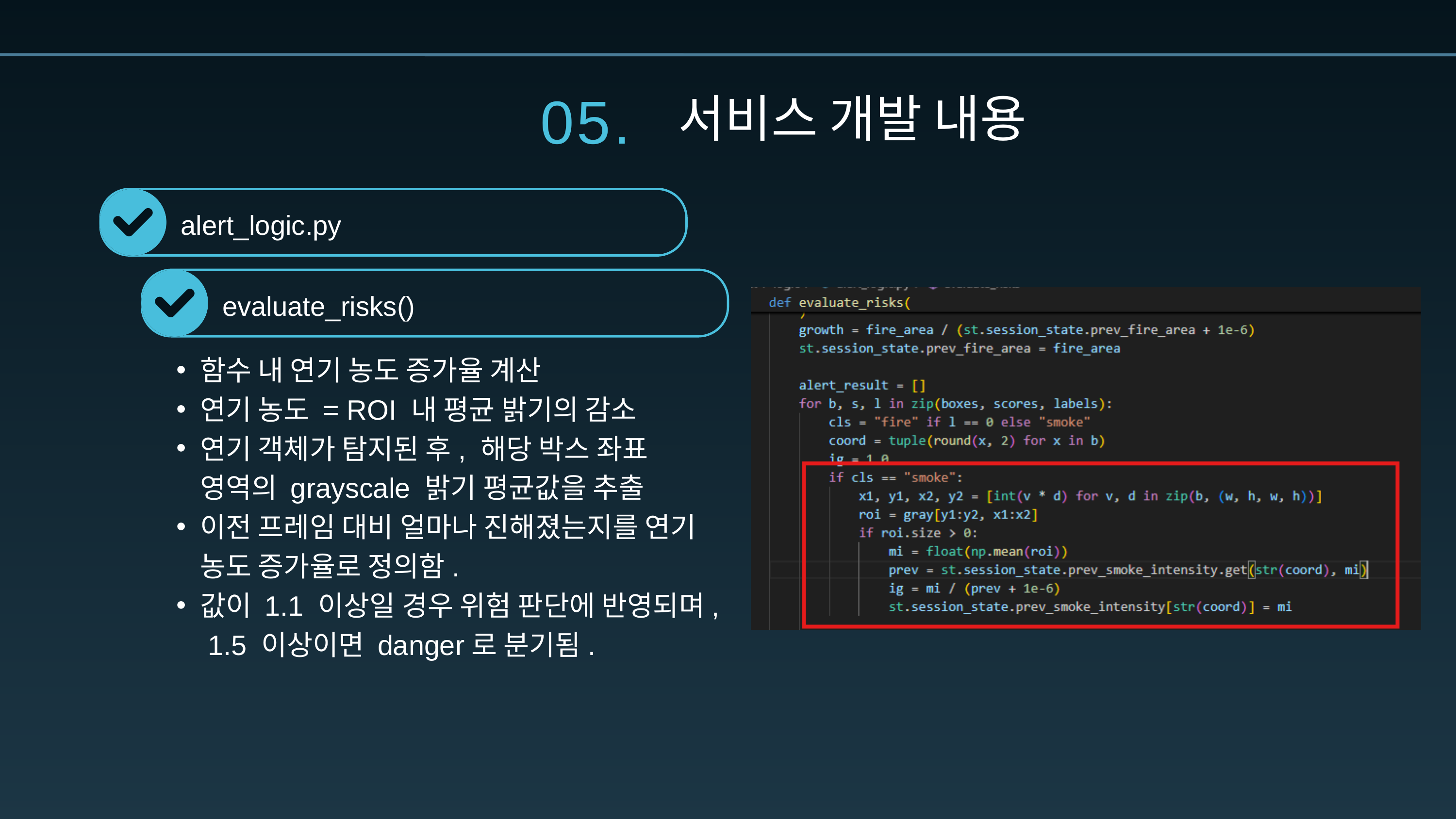

05.
서비스 개발 내용

alert_logic.py

evaluate_risks()

함수 내 연기 농도 증가율 계산
연기 농도 = ROI 내 평균 밝기의 감소
연기 객체가 탐지된 후, 해당 박스 좌표 영역의 grayscale 밝기 평균값을 추출
이전 프레임 대비 얼마나 진해졌는지를 연기 농도 증가율로 정의함.
값이 1.1 이상일 경우 위험 판단에 반영되며, 1.5 이상이면 danger로 분기됨.